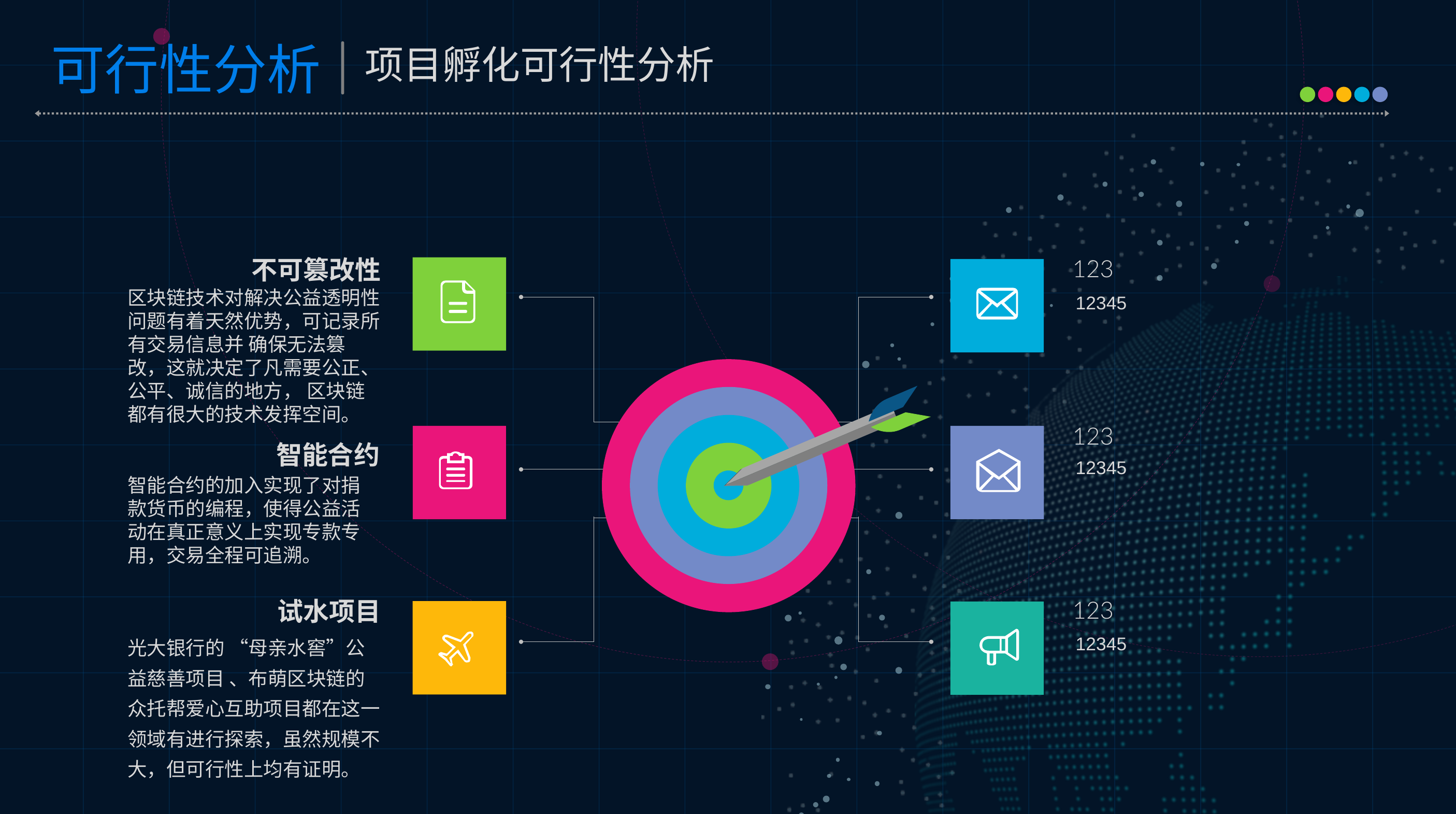

项目孵化可行性分析
不可篡改性

区块链技术对解决公益透明性问题有着天然优势，可记录所有交易信息并 确保无法篡改，这就决定了凡需要公正、公平、诚信的地方， 区块链都有很大的技术发挥空间。

智能合约

智能合约的加入实现了对捐款货币的编程，使得公益活动在真正意义上实现专款专用，交易全程可追溯。

试水项目

光大银行的 “母亲水窖”公益慈善项目 、布萌区块链的众托帮爱心互助项目都在这一领域有进行探索，虽然规模不大，但可行性上均有证明。

123

12345

123

12345
123

12345